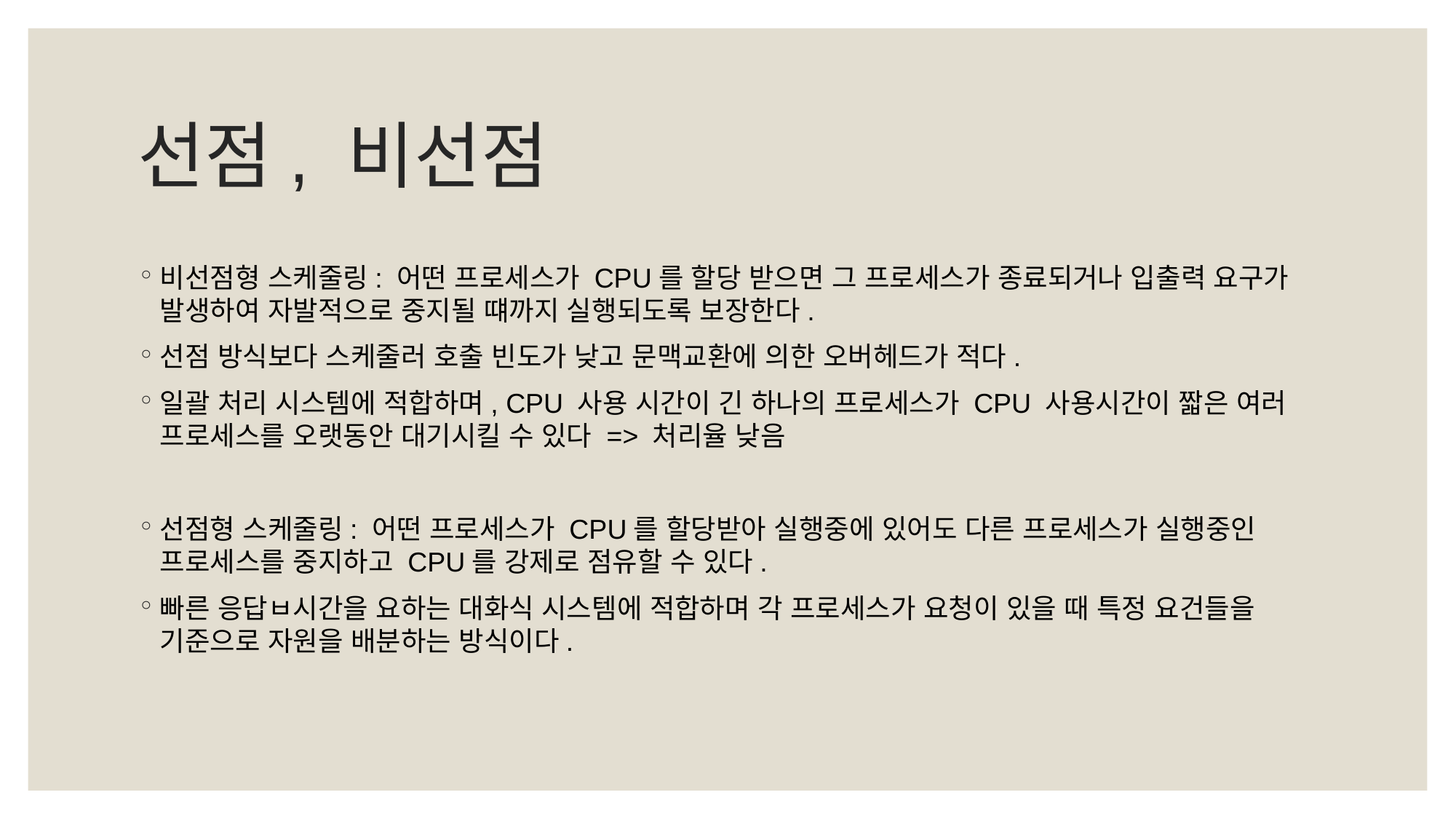

# 선점, 비선점
비선점형 스케줄링: 어떤 프로세스가 CPU를 할당 받으면 그 프로세스가 종료되거나 입출력 요구가 발생하여 자발적으로 중지될 떄까지 실행되도록 보장한다.
선점 방식보다 스케줄러 호출 빈도가 낮고 문맥교환에 의한 오버헤드가 적다.
일괄 처리 시스템에 적합하며, CPU 사용 시간이 긴 하나의 프로세스가 CPU 사용시간이 짧은 여러 프로세스를 오랫동안 대기시킬 수 있다 => 처리율 낮음

선점형 스케줄링: 어떤 프로세스가 CPU를 할당받아 실행중에 있어도 다른 프로세스가 실행중인 프로세스를 중지하고 CPU를 강제로 점유할 수 있다.
빠른 응답ㅂ시간을 요하는 대화식 시스템에 적합하며 각 프로세스가 요청이 있을 때 특정 요건들을 기준으로 자원을 배분하는 방식이다.